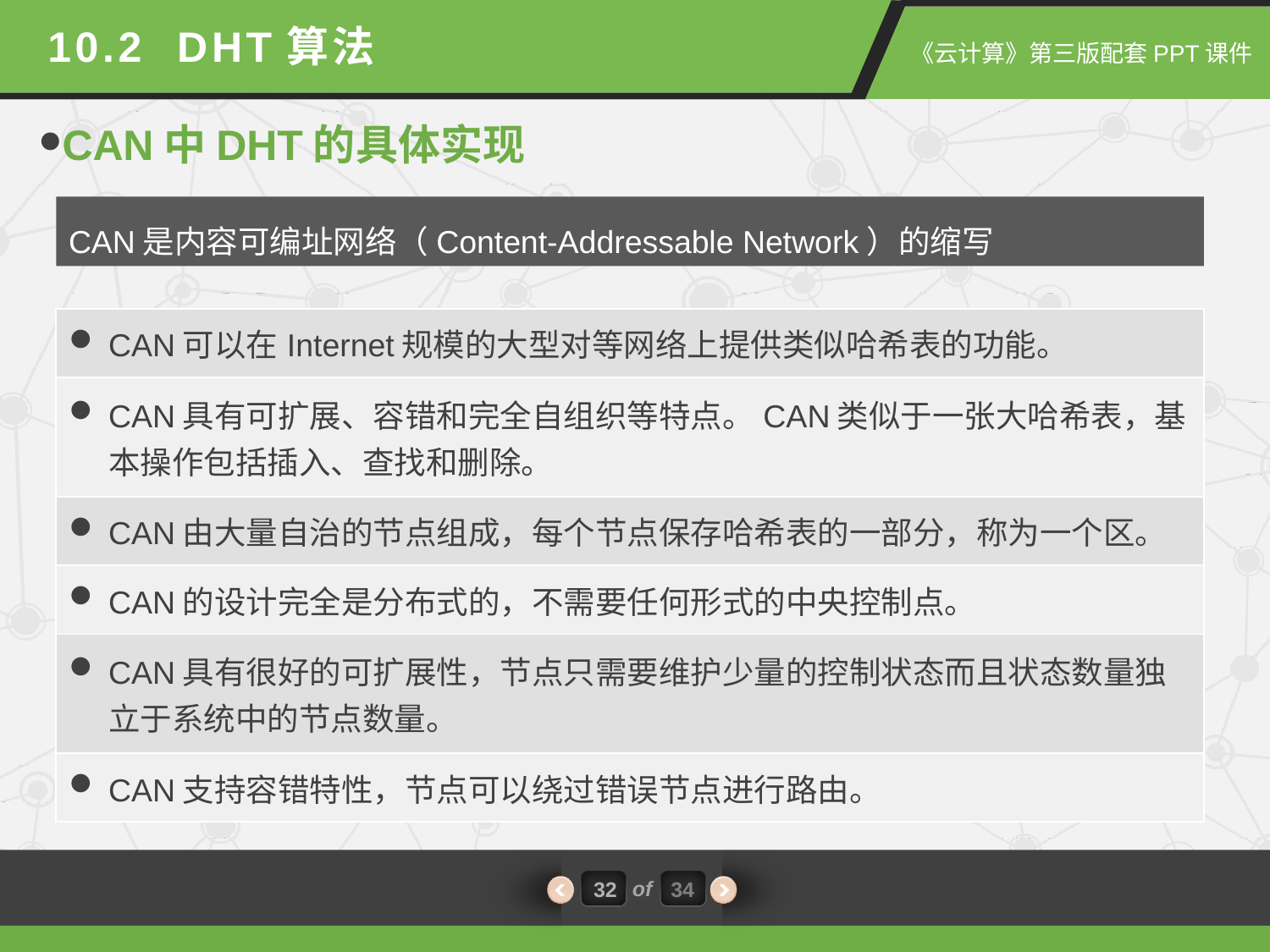

10.2  DHT算法
CAN中DHT的具体实现

CAN是内容可编址网络（Content-Addressable Network）的缩写
| CAN可以在Internet规模的大型对等网络上提供类似哈希表的功能。 |
| --- |
| CAN具有可扩展、容错和完全自组织等特点。CAN类似于一张大哈希表，基本操作包括插入、查找和删除。 |
| CAN由大量自治的节点组成，每个节点保存哈希表的一部分，称为一个区。 |
| CAN的设计完全是分布式的，不需要任何形式的中央控制点。 |
| CAN具有很好的可扩展性，节点只需要维护少量的控制状态而且状态数量独立于系统中的节点数量。 |
| CAN支持容错特性，节点可以绕过错误节点进行路由。 |
32